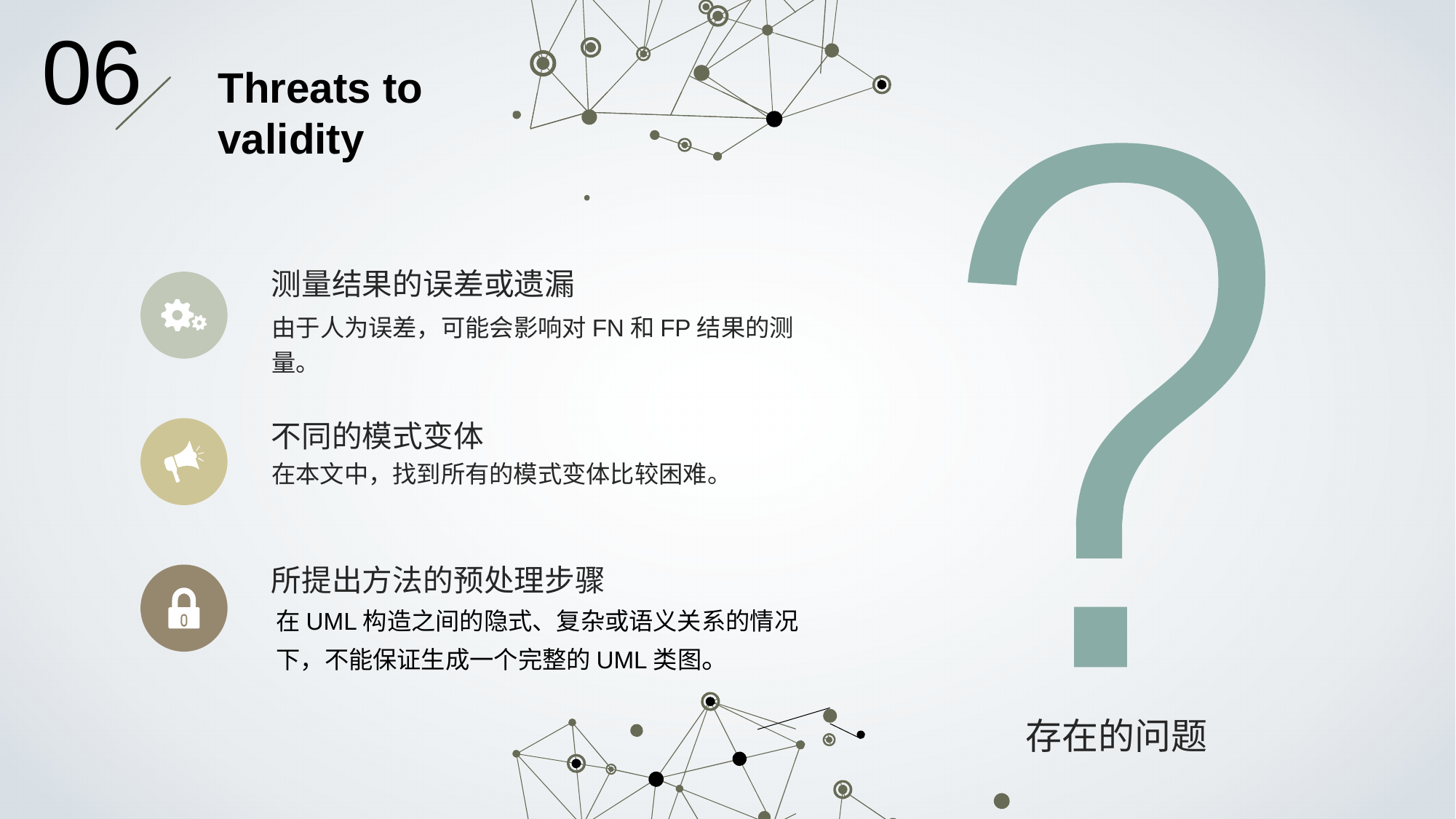

06
Threats to validity

测量结果的误差或遗漏

由于人为误差，可能会影响对FN和FP结果的测量。
不同的模式变体

在本文中，找到所有的模式变体比较困难。
所提出方法的预处理步骤

在UML构造之间的隐式、复杂或语义关系的情况下，不能保证生成一个完整的UML类图。

存在的问题